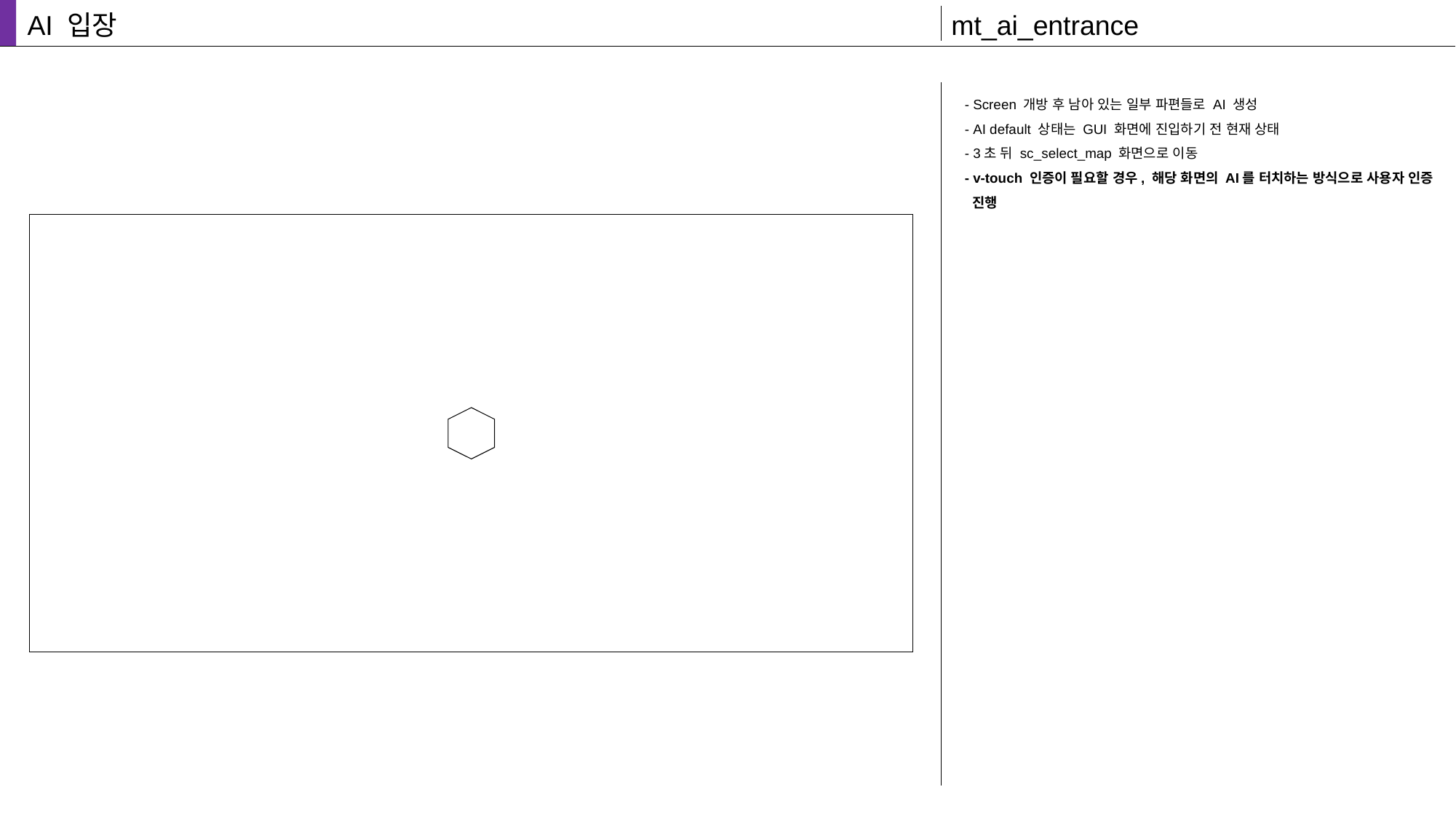

AI 입장
mt_ai_entrance
- Screen 개방 후 남아 있는 일부 파편들로 AI 생성
- AI default 상태는 GUI 화면에 진입하기 전 현재 상태
- 3초 뒤 sc_select_map 화면으로 이동
- v-touch 인증이 필요할 경우, 해당 화면의 AI를 터치하는 방식으로 사용자 인증
  진행